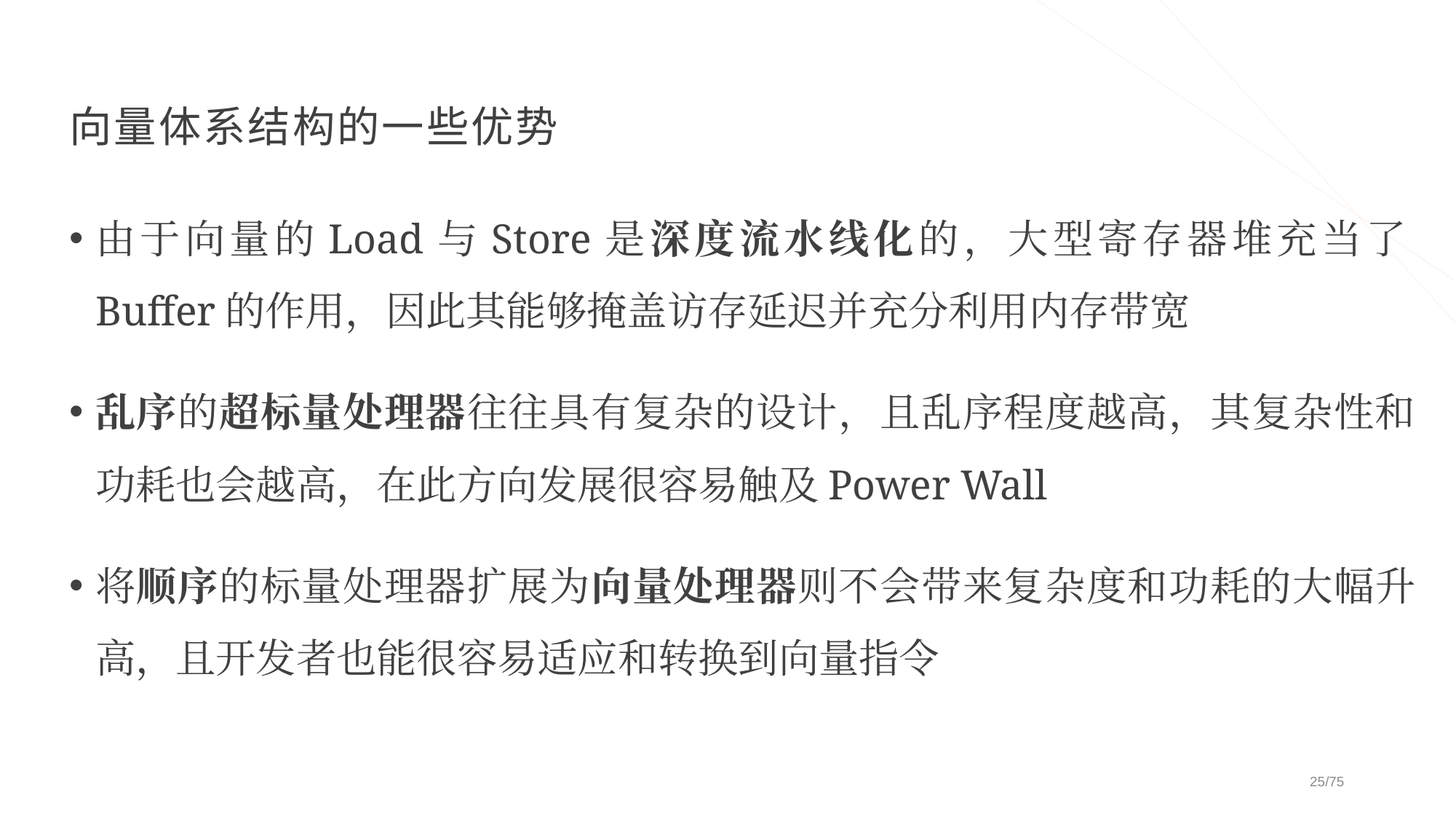

# 向量体系结构的一些优势
由于向量的Load与Store是深度流水线化的，大型寄存器堆充当了Buffer的作用，因此其能够掩盖访存延迟并充分利用内存带宽
乱序的超标量处理器往往具有复杂的设计，且乱序程度越高，其复杂性和功耗也会越高，在此方向发展很容易触及Power Wall
将顺序的标量处理器扩展为向量处理器则不会带来复杂度和功耗的大幅升高，且开发者也能很容易适应和转换到向量指令
25/75